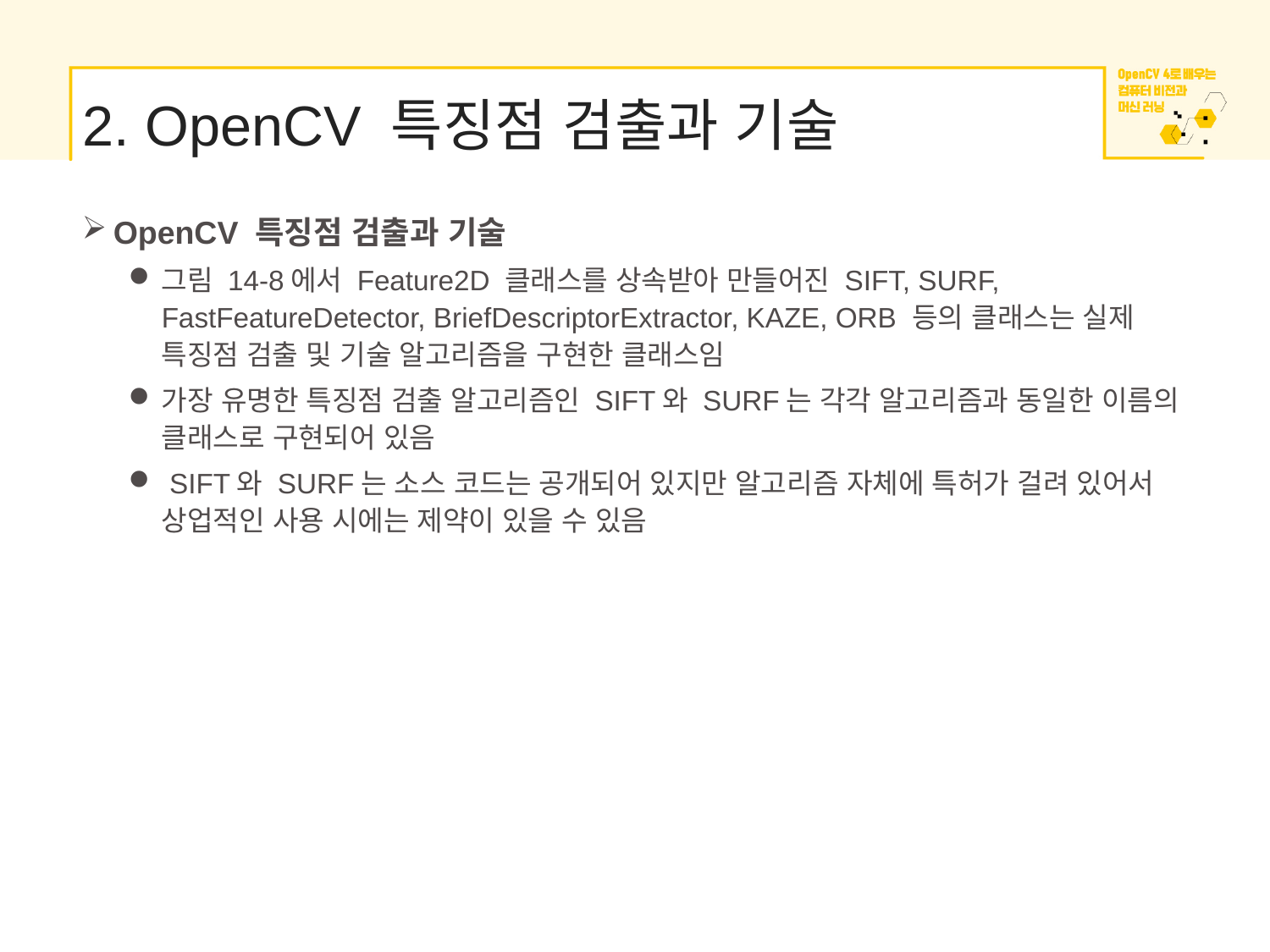

# 2. OpenCV 특징점 검출과 기술
OpenCV 특징점 검출과 기술
그림 14-8에서 Feature2D 클래스를 상속받아 만들어진 SIFT, SURF, FastFeatureDetector, BriefDescriptorExtractor, KAZE, ORB 등의 클래스는 실제 특징점 검출 및 기술 알고리즘을 구현한 클래스임
가장 유명한 특징점 검출 알고리즘인 SIFT와 SURF는 각각 알고리즘과 동일한 이름의 클래스로 구현되어 있음
 SIFT와 SURF는 소스 코드는 공개되어 있지만 알고리즘 자체에 특허가 걸려 있어서 상업적인 사용 시에는 제약이 있을 수 있음